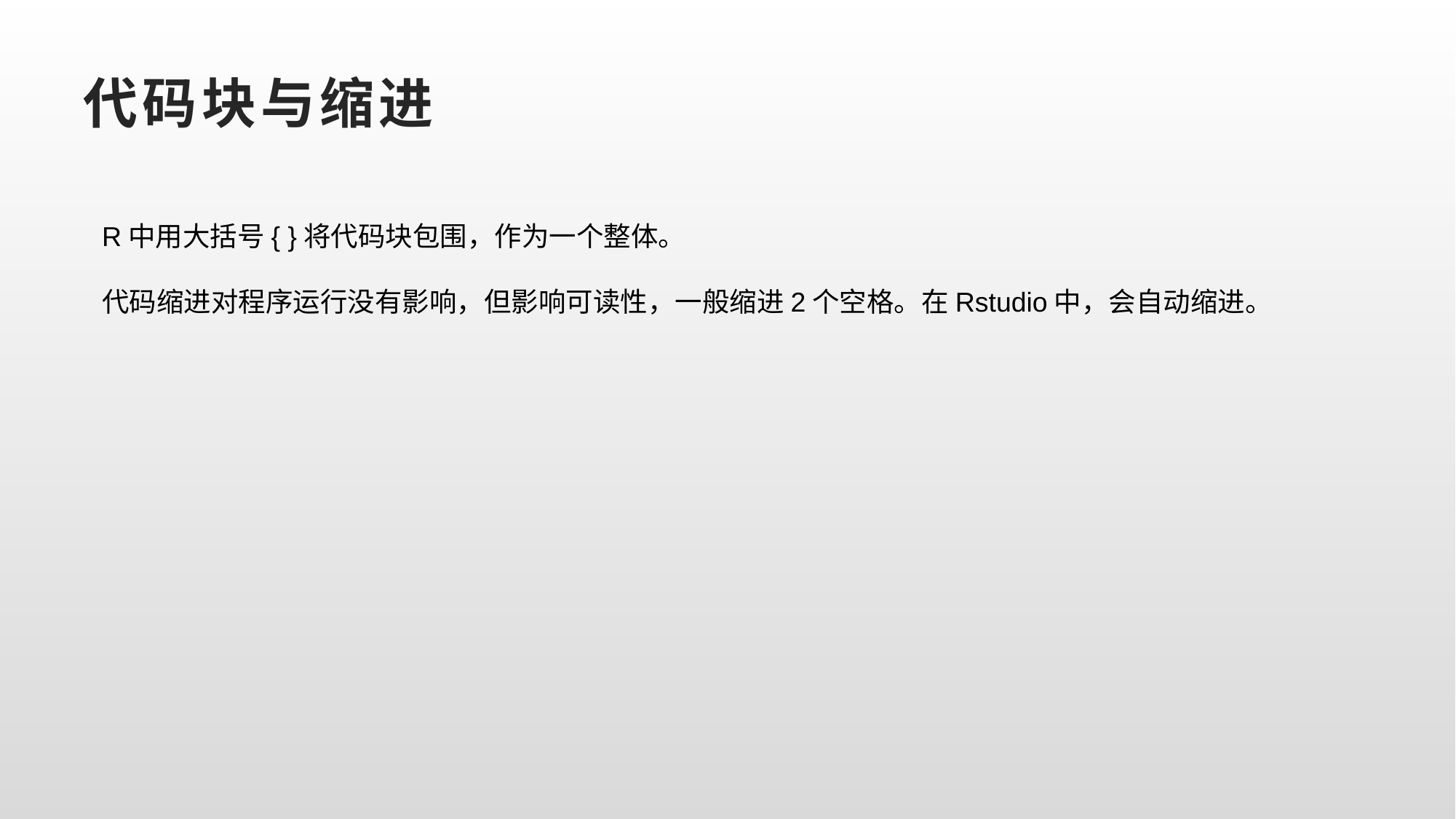

# 代码块与缩进
R中用大括号{ }将代码块包围，作为一个整体。

代码缩进对程序运行没有影响，但影响可读性，一般缩进2个空格。在Rstudio中，会自动缩进。